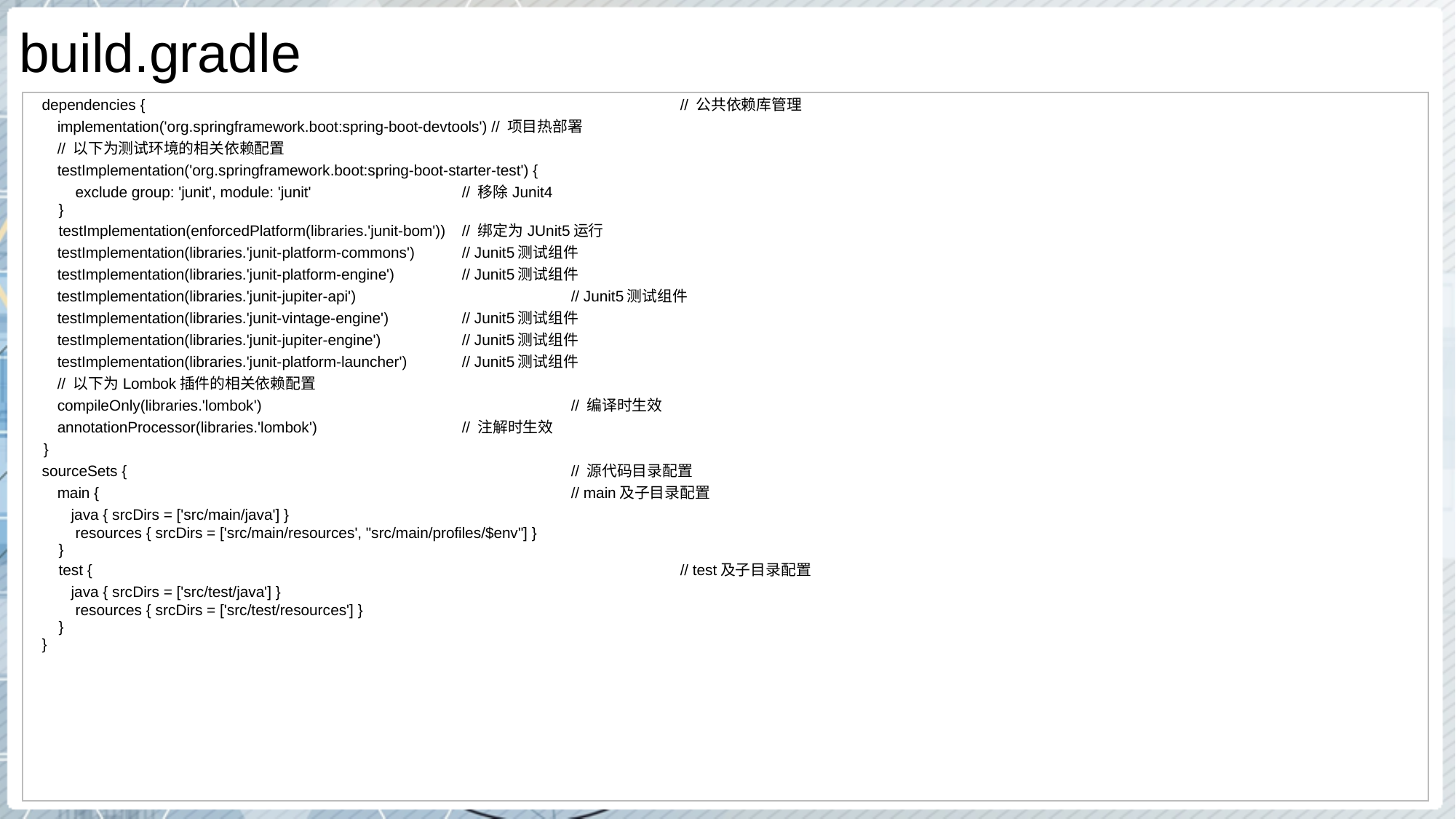

# build.gradle
| dependencies { // 公共依赖库管理 implementation('org.springframework.boot:spring-boot-devtools') // 项目热部署 // 以下为测试环境的相关依赖配置 testImplementation('org.springframework.boot:spring-boot-starter-test') { exclude group: 'junit', module: 'junit' // 移除Junit4 } testImplementation(enforcedPlatform(libraries.'junit-bom')) // 绑定为JUnit5运行 testImplementation(libraries.'junit-platform-commons') // Junit5测试组件 testImplementation(libraries.'junit-platform-engine') // Junit5测试组件 testImplementation(libraries.'junit-jupiter-api') // Junit5测试组件 testImplementation(libraries.'junit-vintage-engine') // Junit5测试组件 testImplementation(libraries.'junit-jupiter-engine') // Junit5测试组件 testImplementation(libraries.'junit-platform-launcher') // Junit5测试组件 // 以下为Lombok插件的相关依赖配置 compileOnly(libraries.'lombok') // 编译时生效 annotationProcessor(libraries.'lombok') // 注解时生效 } sourceSets { // 源代码目录配置 main { // main及子目录配置 java { srcDirs = ['src/main/java'] } resources { srcDirs = ['src/main/resources', "src/main/profiles/$env"] } } test { // test及子目录配置 java { srcDirs = ['src/test/java'] } resources { srcDirs = ['src/test/resources'] } } } |
| --- |